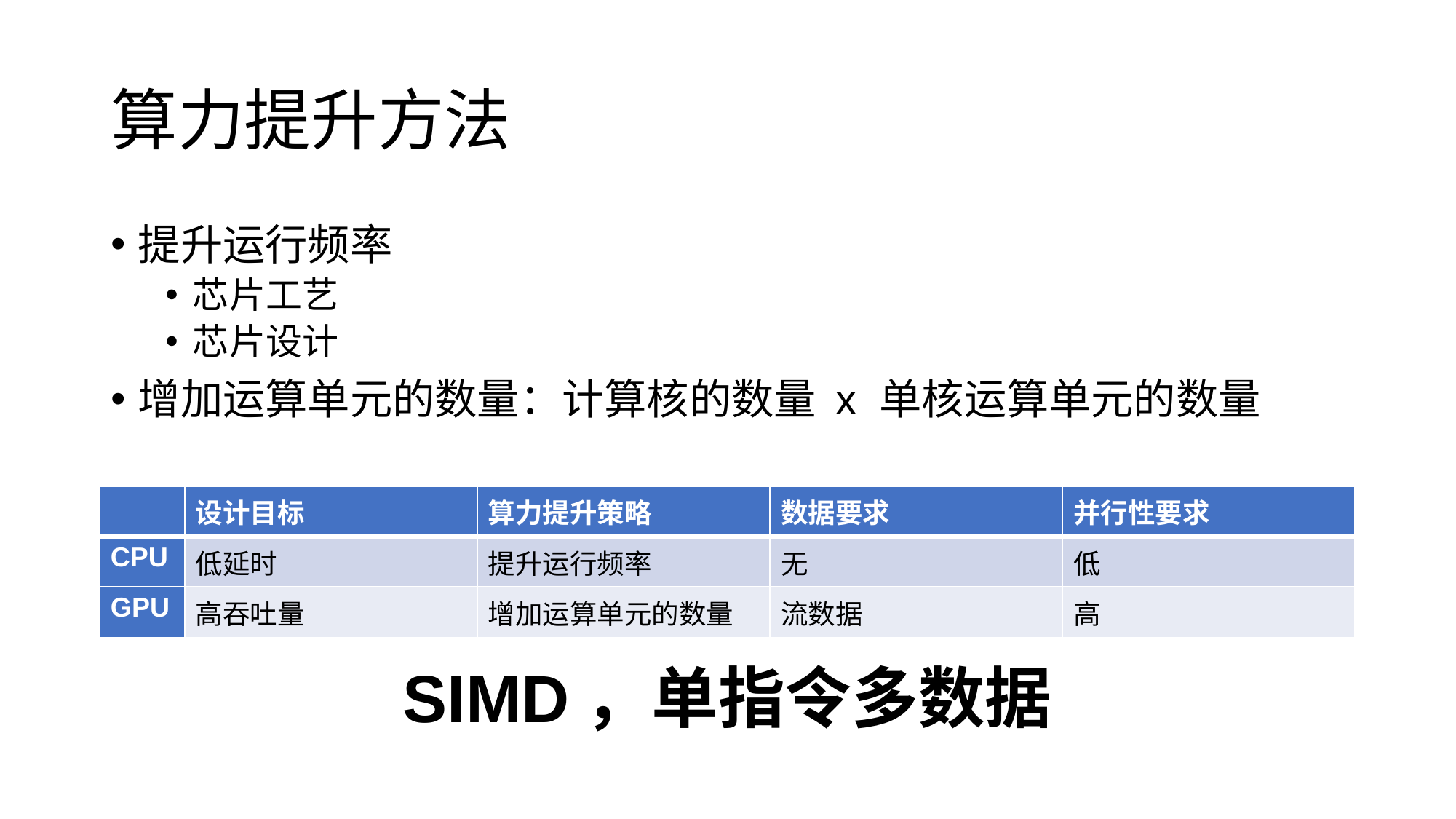

# 算力提升方法
提升运行频率
芯片工艺
芯片设计
增加运算单元的数量：计算核的数量 x 单核运算单元的数量

|  | 设计目标 | 算力提升策略 | 数据要求 | 并行性要求 |
| --- | --- | --- | --- | --- |
| CPU | 低延时 | 提升运行频率 | 无 | 低 |
| GPU | 高吞吐量 | 增加运算单元的数量 | 流数据 | 高 |
SIMD，单指令多数据